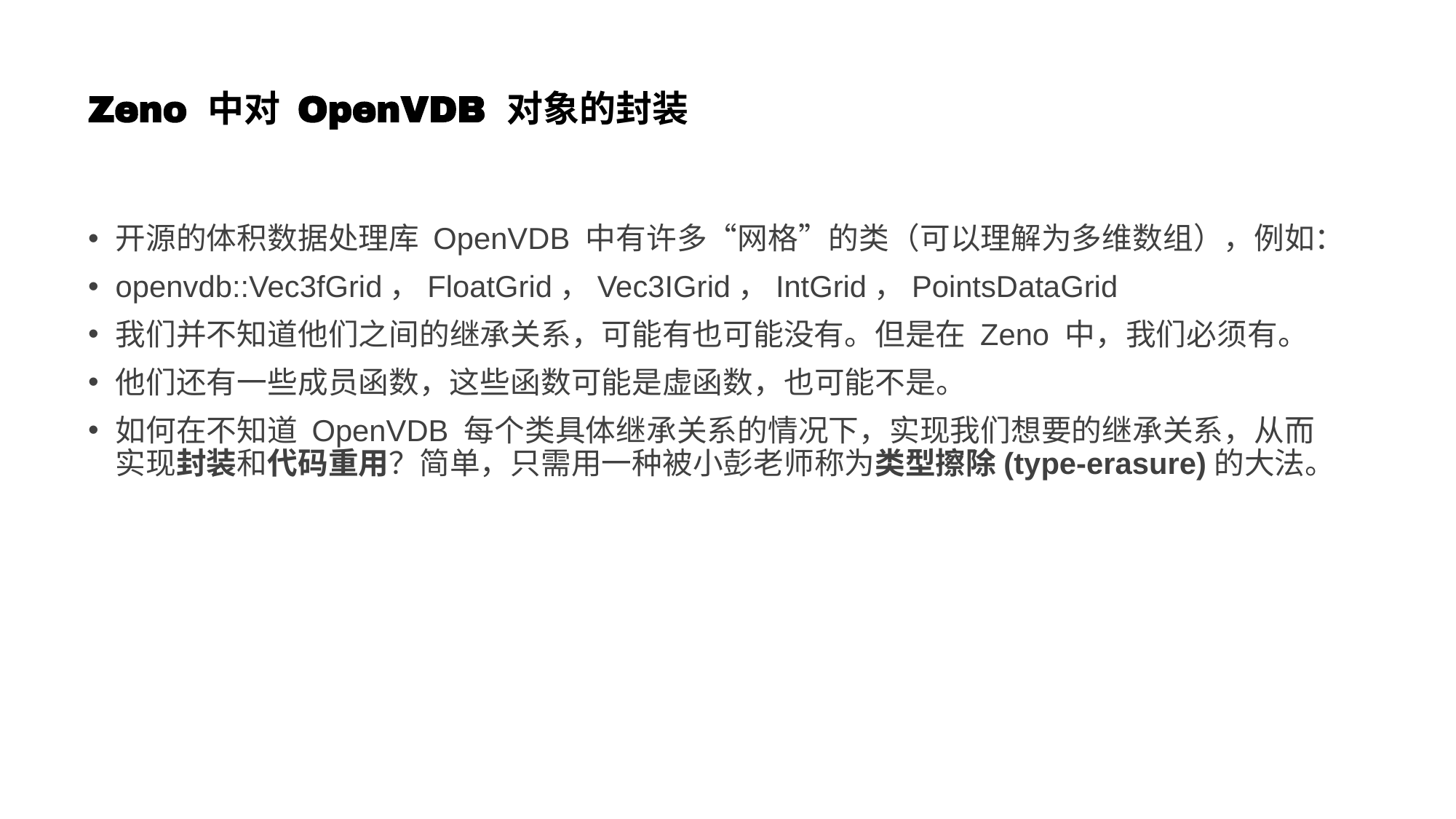

# Zeno 中对 OpenVDB 对象的封装
开源的体积数据处理库 OpenVDB 中有许多“网格”的类（可以理解为多维数组），例如：
openvdb::Vec3fGrid，FloatGrid，Vec3IGrid，IntGrid，PointsDataGrid
我们并不知道他们之间的继承关系，可能有也可能没有。但是在 Zeno 中，我们必须有。
他们还有一些成员函数，这些函数可能是虚函数，也可能不是。
如何在不知道 OpenVDB 每个类具体继承关系的情况下，实现我们想要的继承关系，从而实现封装和代码重用？简单，只需用一种被小彭老师称为类型擦除(type-erasure)的大法。